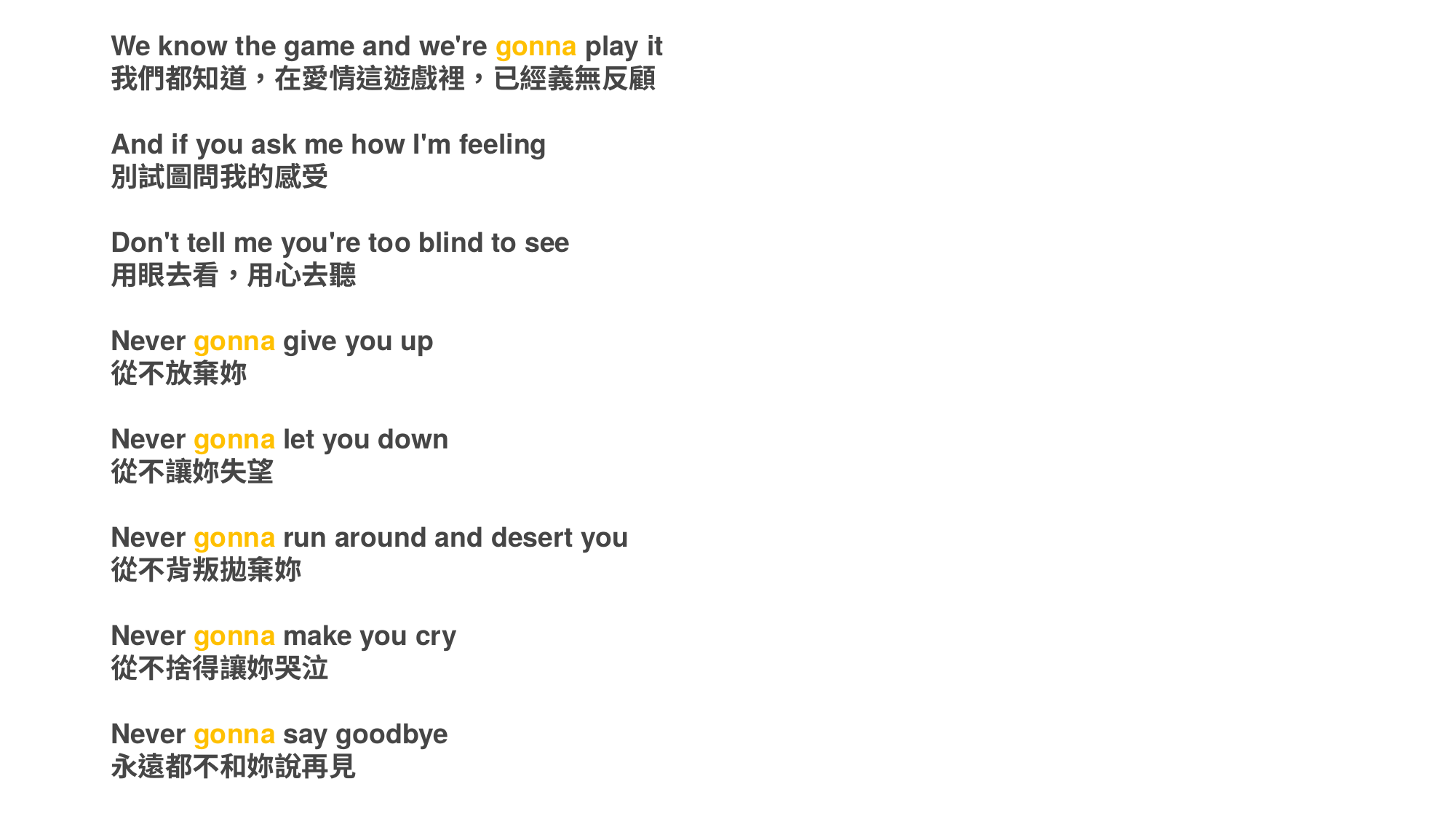

We know the game and we're gonna play it
我們都知道，在愛情這遊戲裡，已經義無反顧
And if you ask me how I'm feeling
別試圖問我的感受

Don't tell me you're too blind to see
用眼去看，用心去聽
Never gonna give you up
從不放棄妳
Never gonna let you down
從不讓妳失望
Never gonna run around and desert you
從不背叛拋棄妳
Never gonna make you cry
從不捨得讓妳哭泣
Never gonna say goodbye
永遠都不和妳說再見